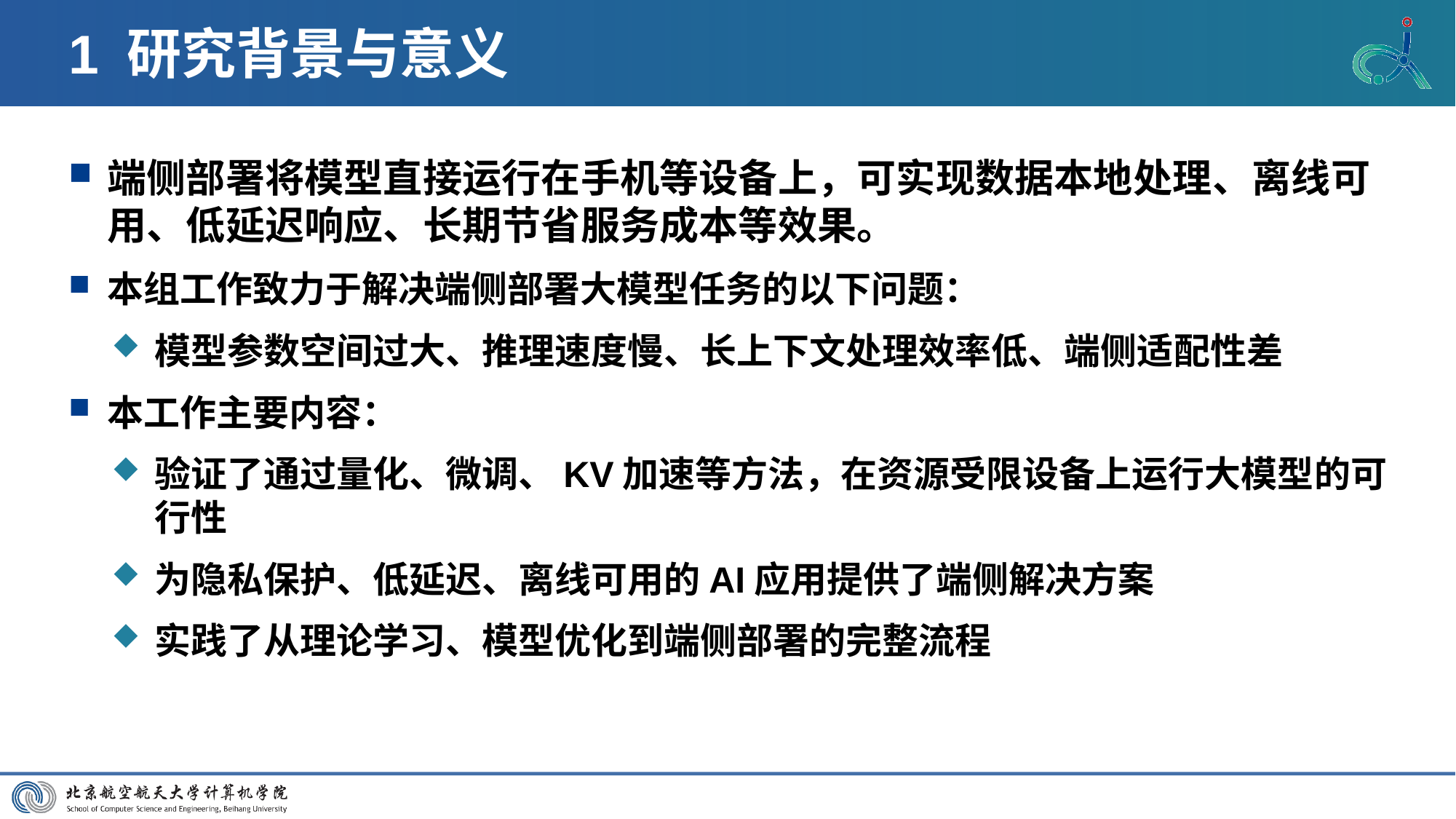

# 1 研究背景与意义

端侧部署将模型直接运行在手机等设备上，可实现数据本地处理、离线可用、低延迟响应、长期节省服务成本等效果。
本组工作致力于解决端侧部署大模型任务的以下问题：
模型参数空间过大、推理速度慢、长上下文处理效率低、端侧适配性差
本工作主要内容：
验证了通过量化、微调、KV加速等方法，在资源受限设备上运行大模型的可行性
为隐私保护、低延迟、离线可用的AI应用提供了端侧解决方案
实践了从理论学习、模型优化到端侧部署的完整流程
3